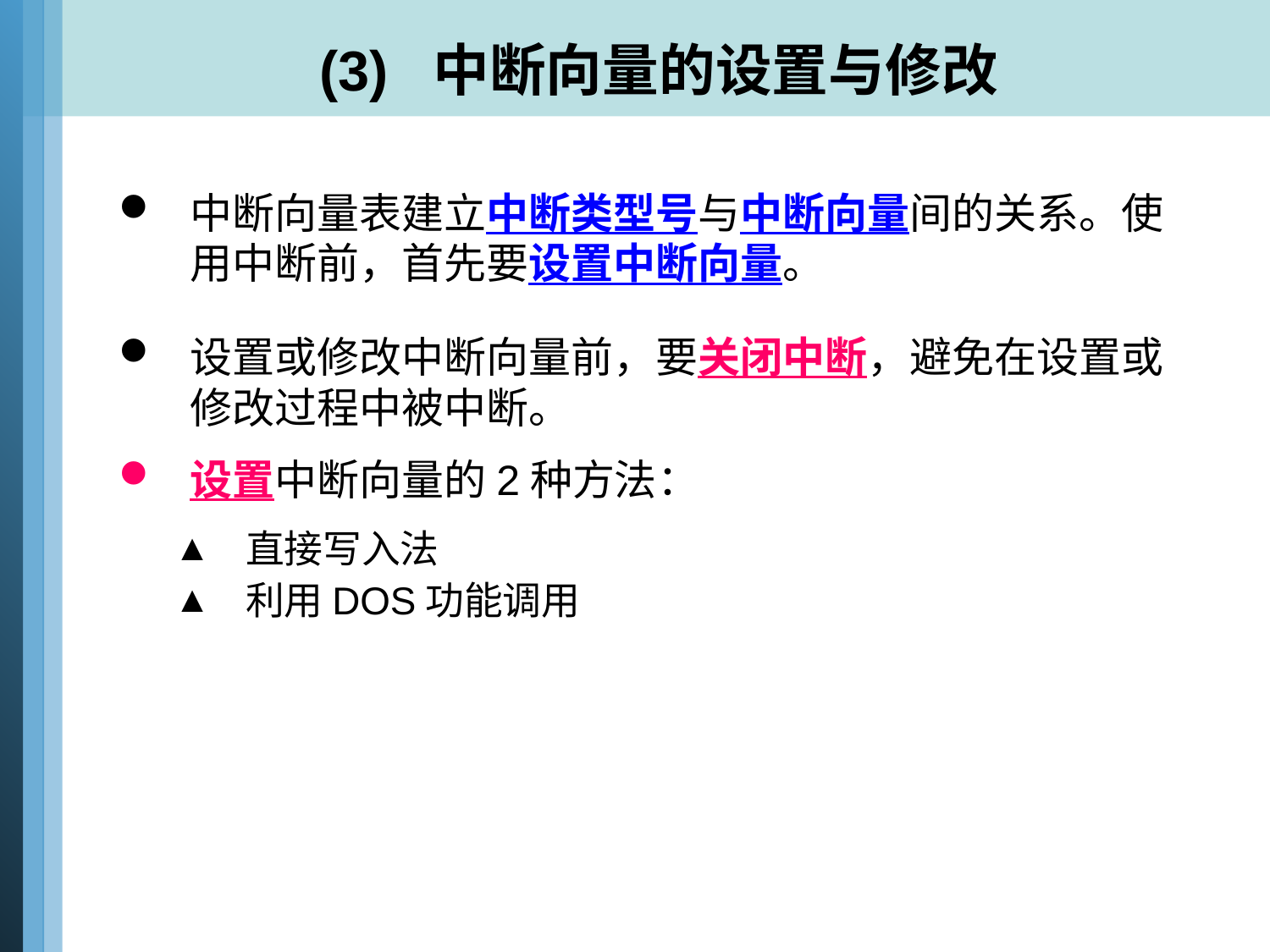

# (3)  中断向量的设置与修改
中断向量表建立中断类型号与中断向量间的关系。使用中断前，首先要设置中断向量。
设置或修改中断向量前，要关闭中断，避免在设置或修改过程中被中断。
设置中断向量的2种方法：
直接写入法
利用DOS功能调用

88